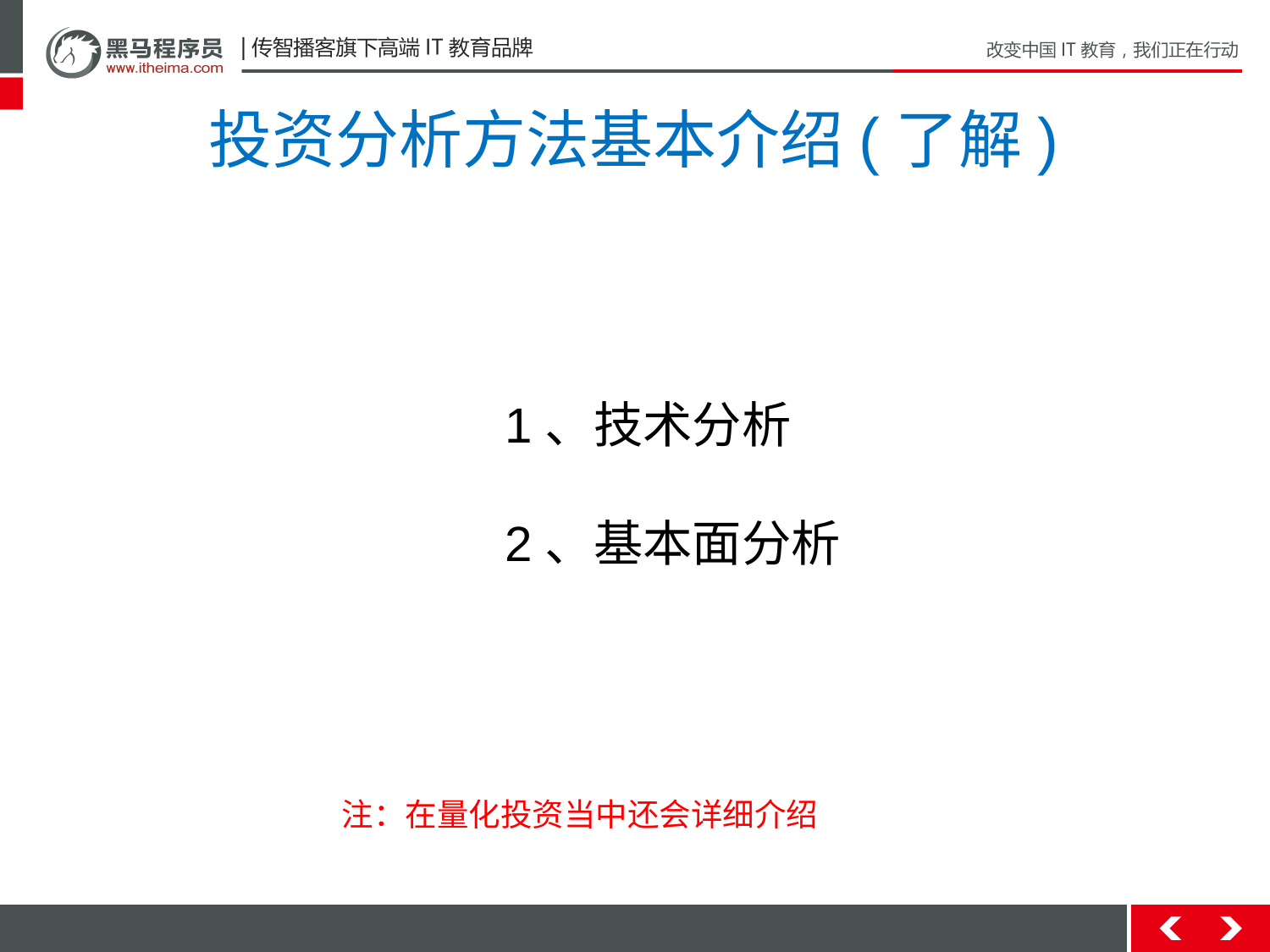

# 投资分析方法基本介绍(了解)
1、技术分析

2、基本面分析
注：在量化投资当中还会详细介绍